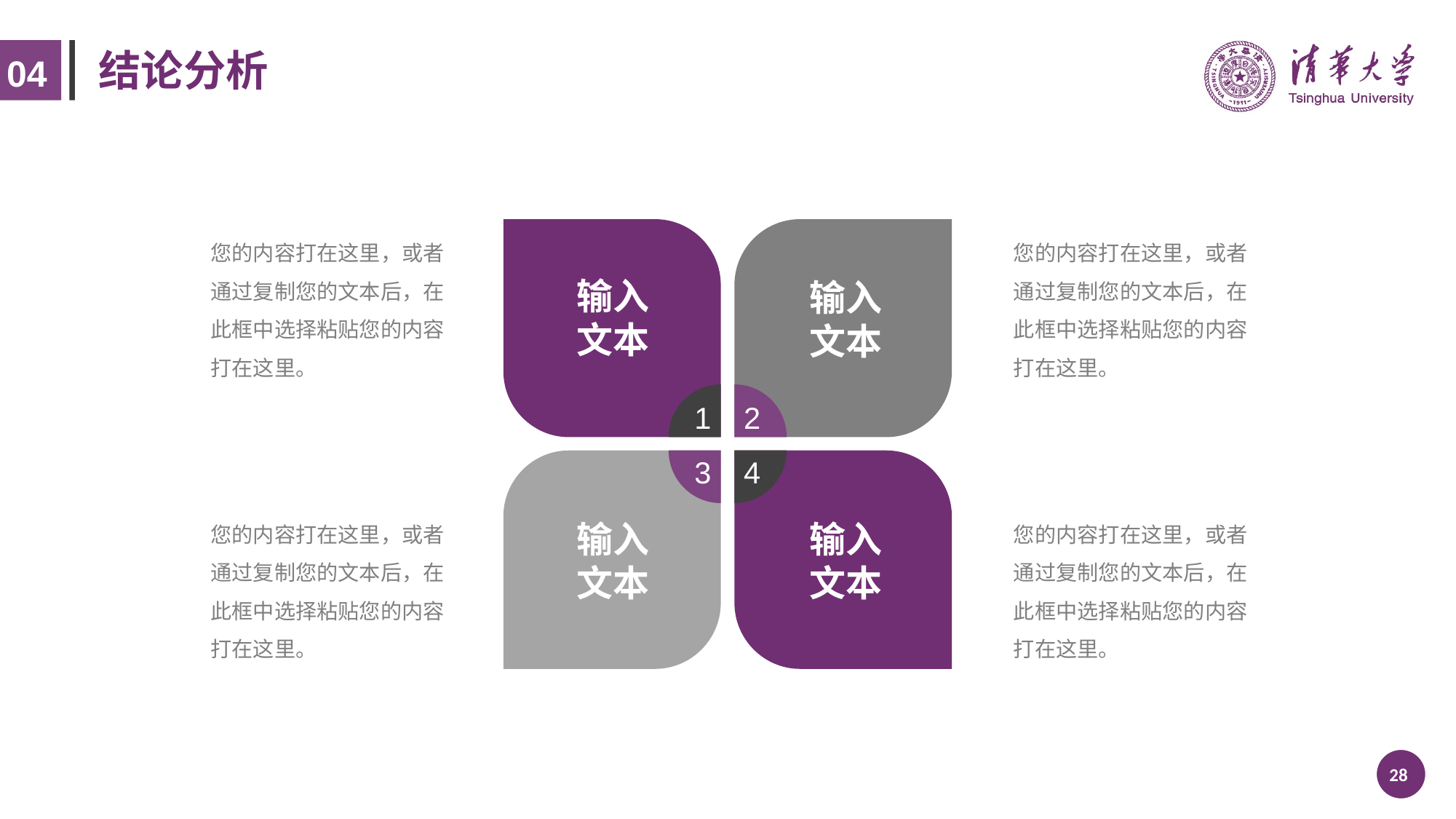

# 结论分析
04

输入
文本
输入
文本

1
2

3
4
输入
文本
输入
文本
您的内容打在这里，或者通过复制您的文本后，在此框中选择粘贴您的内容打在这里。
您的内容打在这里，或者通过复制您的文本后，在此框中选择粘贴您的内容打在这里。
您的内容打在这里，或者通过复制您的文本后，在此框中选择粘贴您的内容打在这里。
您的内容打在这里，或者通过复制您的文本后，在此框中选择粘贴您的内容打在这里。
28    /30